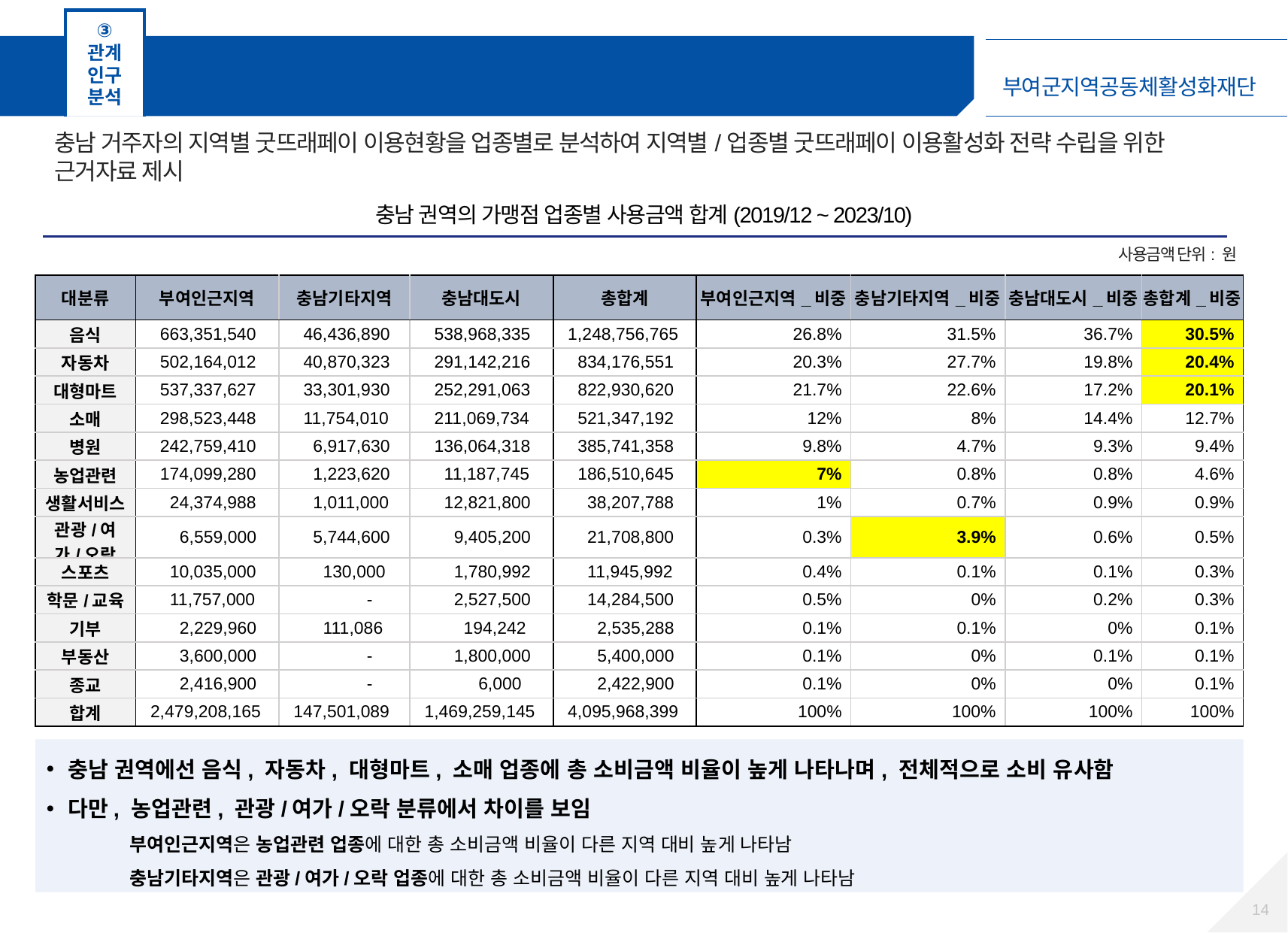

③
관계
인구
분석
충남권 권역 분석 – 업종별 사용금액 합계
충남 거주자의 지역별 굿뜨래페이 이용현황을 업종별로 분석하여 지역별/업종별 굿뜨래페이 이용활성화 전략 수립을 위한 근거자료 제시
충남 권역의 가맹점 업종별 사용금액 합계(2019/12 ~ 2023/10)

사용금액 단위: 원
| 대분류 | 부여인근지역 | 충남기타지역 | 충남대도시 | 총합계 | 부여인근지역\_비중 | 충남기타지역\_비중 | 충남대도시\_비중 | 총합계\_비중 |
| --- | --- | --- | --- | --- | --- | --- | --- | --- |
| 음식 | 663,351,540 | 46,436,890 | 538,968,335 | 1,248,756,765 | 26.8% | 31.5% | 36.7% | 30.5% |
| 자동차 | 502,164,012 | 40,870,323 | 291,142,216 | 834,176,551 | 20.3% | 27.7% | 19.8% | 20.4% |
| 대형마트 | 537,337,627 | 33,301,930 | 252,291,063 | 822,930,620 | 21.7% | 22.6% | 17.2% | 20.1% |
| 소매 | 298,523,448 | 11,754,010 | 211,069,734 | 521,347,192 | 12% | 8% | 14.4% | 12.7% |
| 병원 | 242,759,410 | 6,917,630 | 136,064,318 | 385,741,358 | 9.8% | 4.7% | 9.3% | 9.4% |
| 농업관련 | 174,099,280 | 1,223,620 | 11,187,745 | 186,510,645 | 7% | 0.8% | 0.8% | 4.6% |
| 생활서비스 | 24,374,988 | 1,011,000 | 12,821,800 | 38,207,788 | 1% | 0.7% | 0.9% | 0.9% |
| 관광/여가/오락 | 6,559,000 | 5,744,600 | 9,405,200 | 21,708,800 | 0.3% | 3.9% | 0.6% | 0.5% |
| 스포츠 | 10,035,000 | 130,000 | 1,780,992 | 11,945,992 | 0.4% | 0.1% | 0.1% | 0.3% |
| 학문/교육 | 11,757,000 | - | 2,527,500 | 14,284,500 | 0.5% | 0% | 0.2% | 0.3% |
| 기부 | 2,229,960 | 111,086 | 194,242 | 2,535,288 | 0.1% | 0.1% | 0% | 0.1% |
| 부동산 | 3,600,000 | - | 1,800,000 | 5,400,000 | 0.1% | 0% | 0.1% | 0.1% |
| 종교 | 2,416,900 | - | 6,000 | 2,422,900 | 0.1% | 0% | 0% | 0.1% |
| 합계 | 2,479,208,165 | 147,501,089 | 1,469,259,145 | 4,095,968,399 | 100% | 100% | 100% | 100% |
충남 권역에선 음식, 자동차, 대형마트, 소매 업종에 총 소비금액 비율이 높게 나타나며, 전체적으로 소비 유사함
다만, 농업관련, 관광/여가/오락 분류에서 차이를 보임
부여인근지역은 농업관련 업종에 대한 총 소비금액 비율이 다른 지역 대비 높게 나타남
충남기타지역은 관광/여가/오락 업종에 대한 총 소비금액 비율이 다른 지역 대비 높게 나타남
14